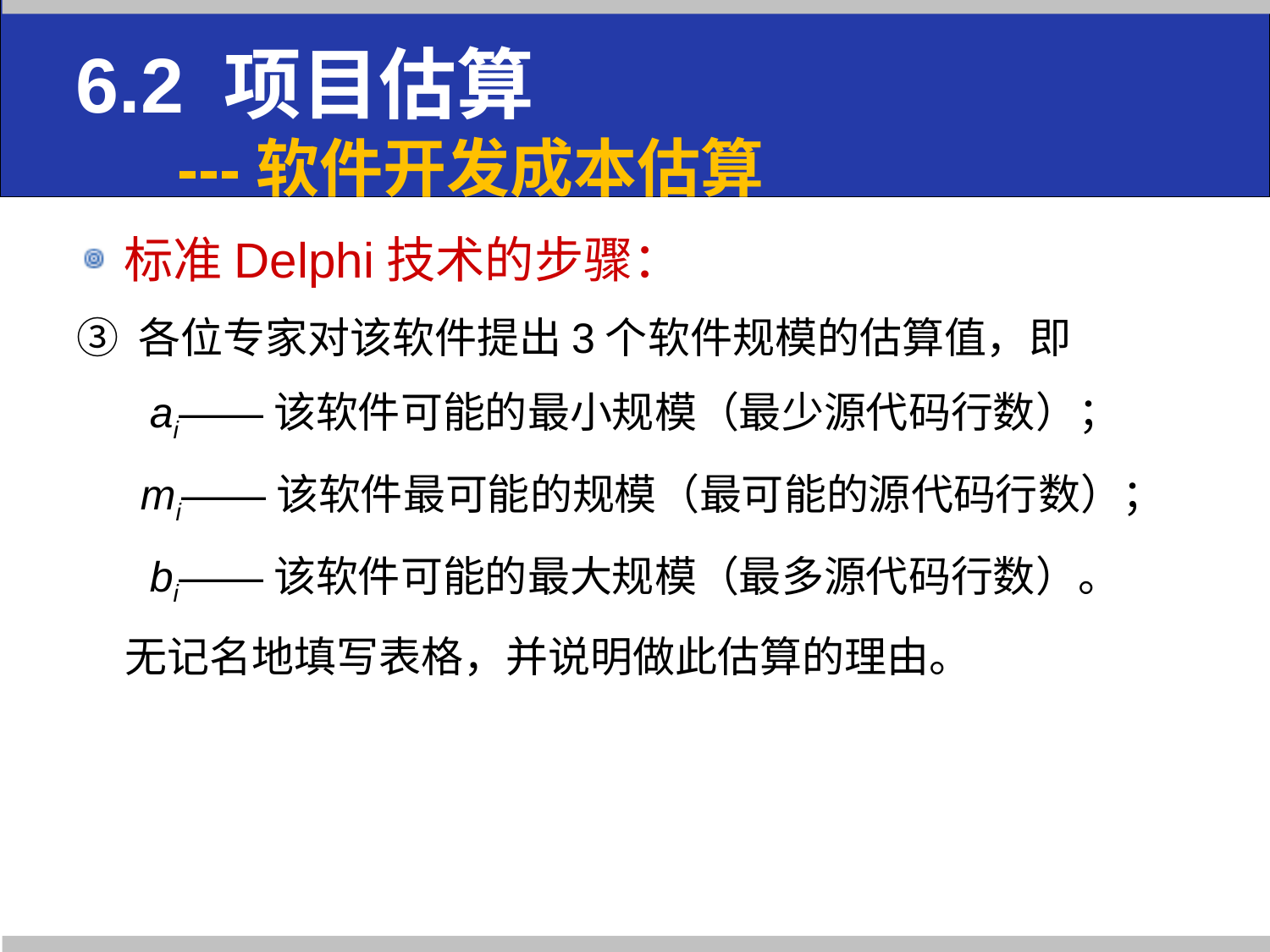

6.2 项目估算
      ---软件开发成本估算

标准Delphi技术的步骤：
③ 各位专家对该软件提出3个软件规模的估算值，即
ai——该软件可能的最小规模（最少源代码行数）；
   mi——该软件最可能的规模（最可能的源代码行数）；
bi——该软件可能的最大规模（最多源代码行数）。
    无记名地填写表格，并说明做此估算的理由。

748